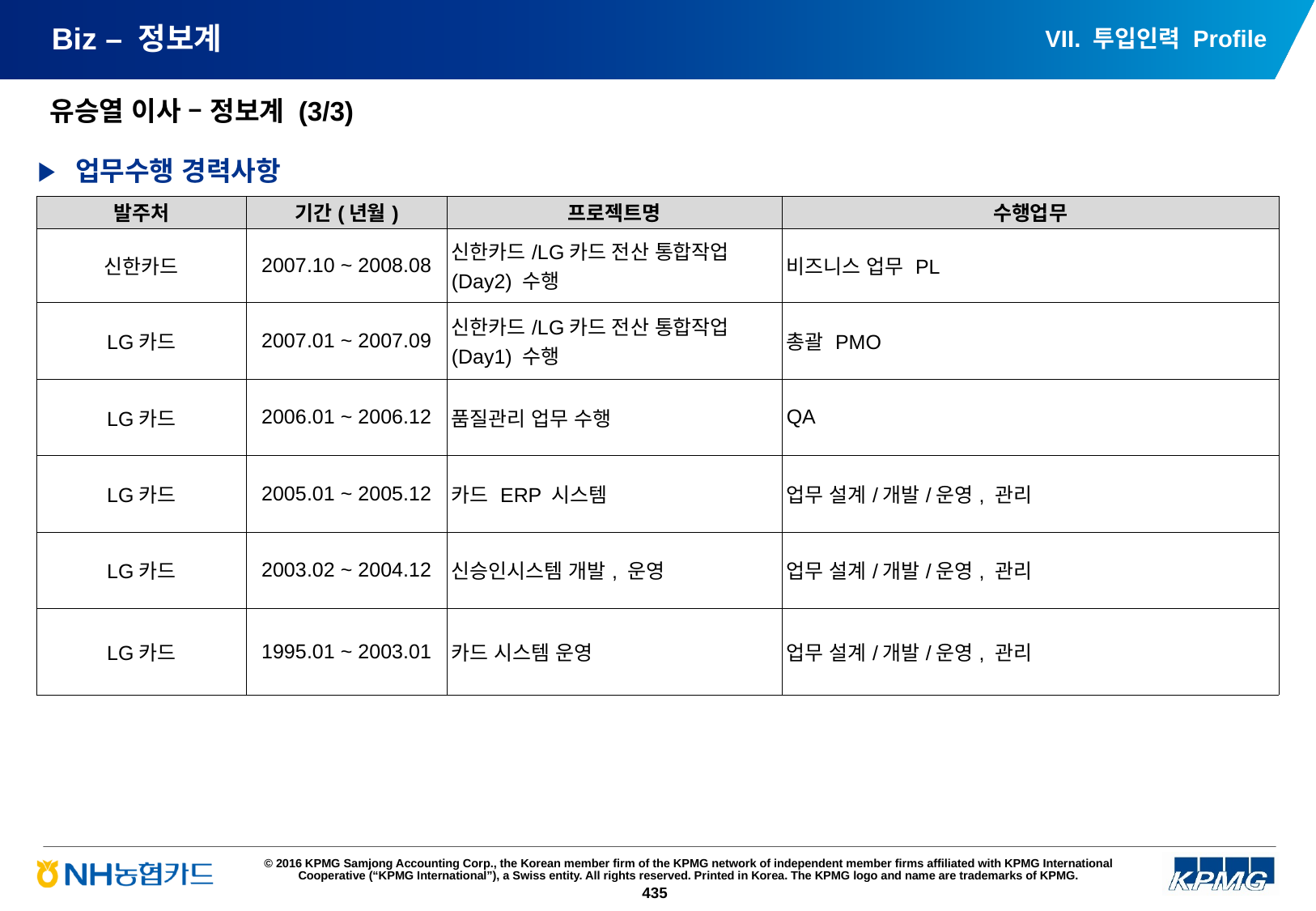

VII. 투입인력 Profile
# Biz – 정보계
유승열 이사 – 정보계 (3/3)
업무수행 경력사항
| 발주처 | 기간(년월) | 프로젝트명 | 수행업무 |
| --- | --- | --- | --- |
| 신한카드 | 2007.10 ~ 2008.08 | 신한카드/LG카드 전산 통합작업(Day2) 수행 | 비즈니스 업무 PL |
| LG카드 | 2007.01 ~ 2007.09 | 신한카드/LG카드 전산 통합작업(Day1) 수행 | 총괄 PMO |
| LG카드 | 2006.01 ~ 2006.12 | 품질관리 업무 수행 | QA |
| LG카드 | 2005.01 ~ 2005.12 | 카드 ERP 시스템 | 업무 설계/개발/운영, 관리 |
| LG카드 | 2003.02 ~ 2004.12 | 신승인시스템 개발, 운영 | 업무 설계/개발/운영, 관리 |
| LG카드 | 1995.01 ~ 2003.01 | 카드 시스템 운영 | 업무 설계/개발/운영, 관리 |